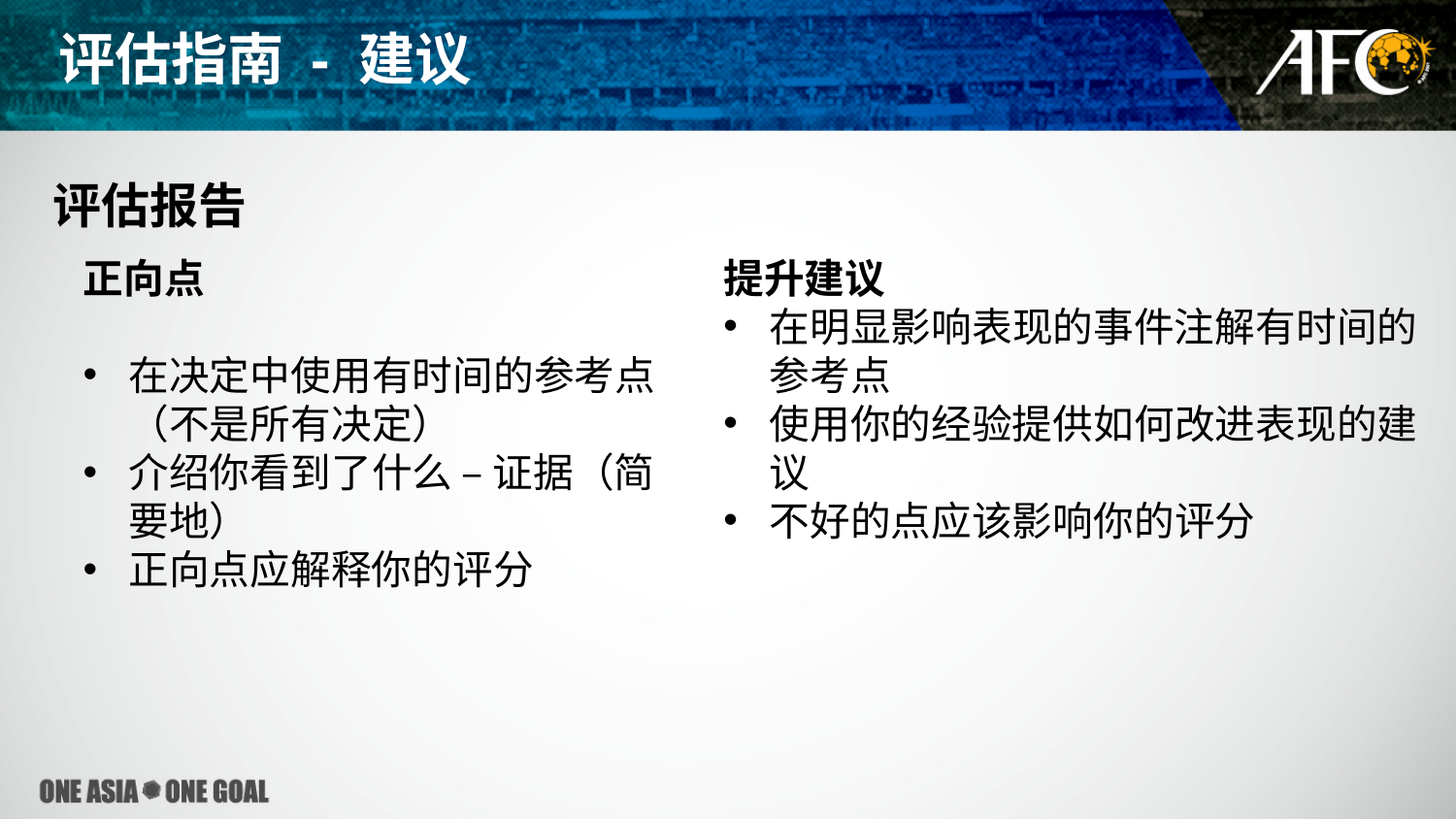

评估指南 - 建议
评估报告

正向点

在决定中使用有时间的参考点（不是所有决定）
介绍你看到了什么 – 证据（简要地）
正向点应解释你的评分
提升建议
在明显影响表现的事件注解有时间的参考点
使用你的经验提供如何改进表现的建议
不好的点应该影响你的评分